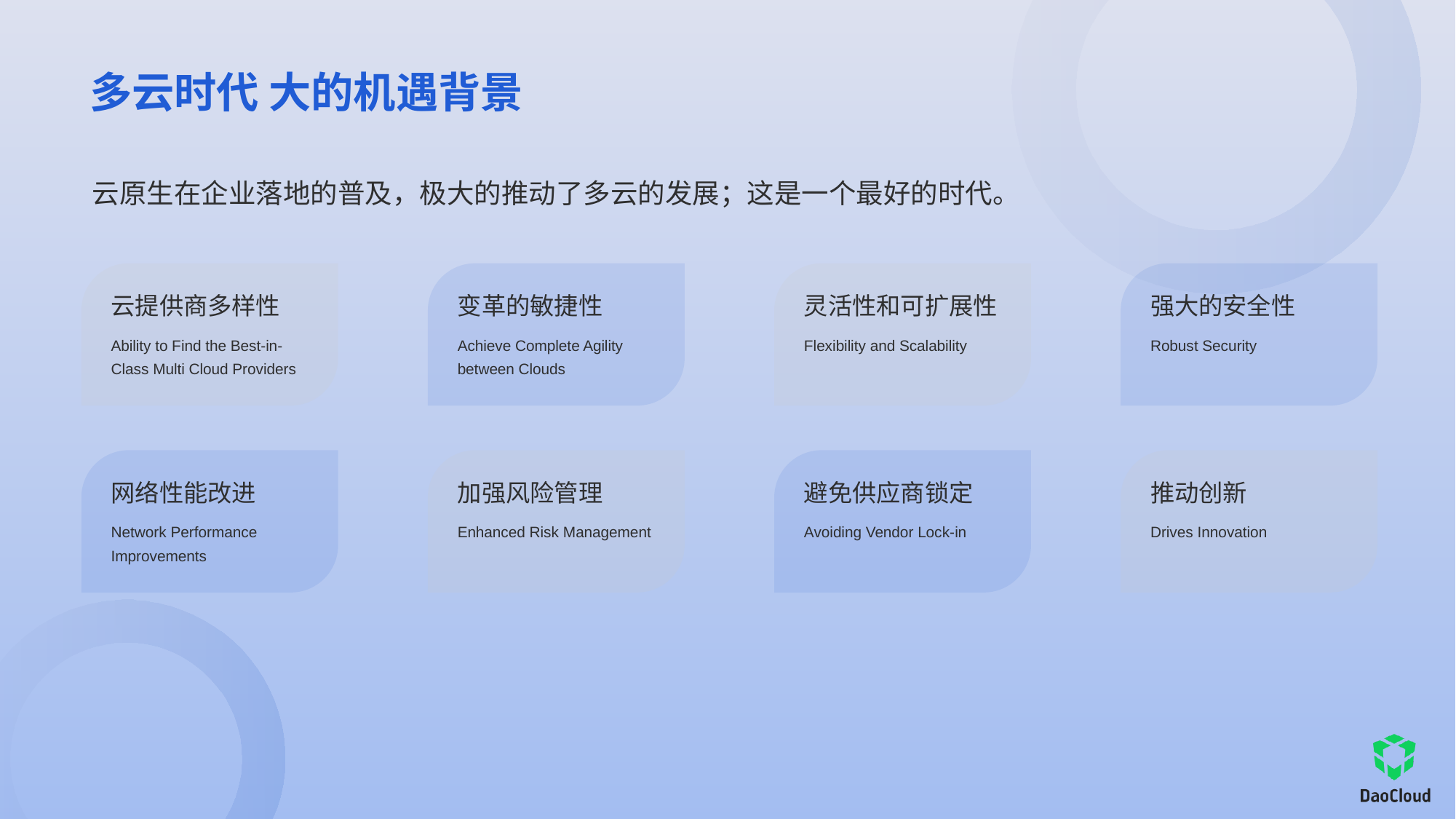

# 多云时代 大的机遇背景
云原生在企业落地的普及，极大的推动了多云的发展；这是一个最好的时代。

云提供商多样性
Ability to Find the Best-in-Class Multi Cloud Providers

网络性能改进
Network Performance Improvements

变革的敏捷性
Achieve Complete Agility between Clouds

加强风险管理
Enhanced Risk Management

灵活性和可扩展性
Flexibility and Scalability

避免供应商锁定
Avoiding Vendor Lock-in

强大的安全性
Robust Security

推动创新
Drives Innovation
12